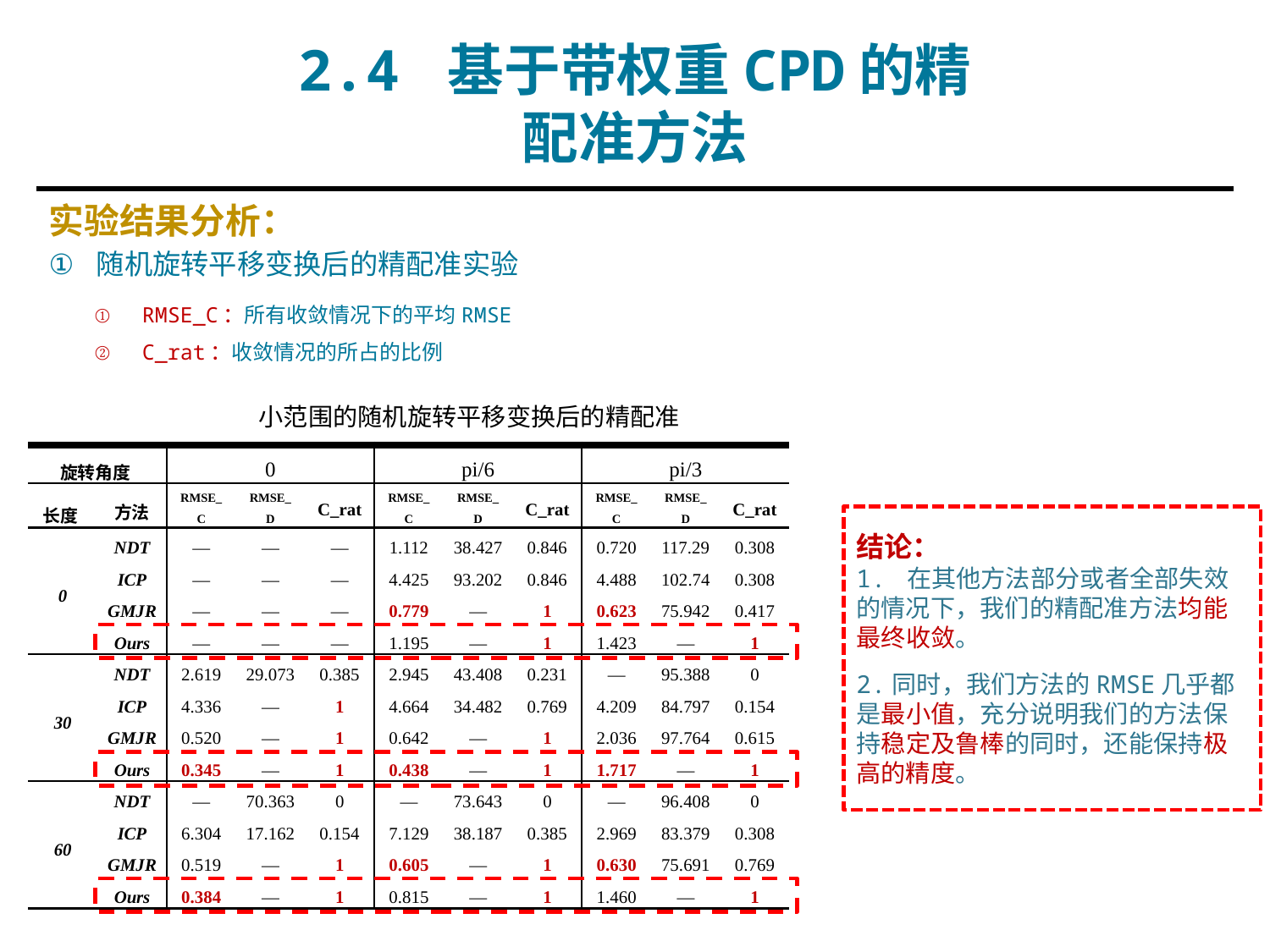

2.4 基于带权重CPD的精配准方法
实验结果分析：
随机旋转平移变换后的精配准实验
RMSE_C：所有收敛情况下的平均RMSE
C_rat：收敛情况的所占的比例

小范围的随机旋转平移变换后的精配准
| 旋转角度 |  | 0 |  |  | pi/6 |  |  | pi/3 |  |  |
| --- | --- | --- | --- | --- | --- | --- | --- | --- | --- | --- |
| 长度 | 方法 | RMSE\_C | RMSE\_D | C\_rat | RMSE\_C | RMSE\_D | C\_rat | RMSE\_C | RMSE\_D | C\_rat |
| 0 | NDT | — | — | — | 1.112 | 38.427 | 0.846 | 0.720 | 117.29 | 0.308 |
|  | ICP | — | — | — | 4.425 | 93.202 | 0.846 | 4.488 | 102.74 | 0.308 |
|  | GMJR | — | — | — | 0.779 | — | 1 | 0.623 | 75.942 | 0.417 |
|  | Ours | — | — | — | 1.195 | — | 1 | 1.423 | — | 1 |
| 30 | NDT | 2.619 | 29.073 | 0.385 | 2.945 | 43.408 | 0.231 | — | 95.388 | 0 |
|  | ICP | 4.336 | — | 1 | 4.664 | 34.482 | 0.769 | 4.209 | 84.797 | 0.154 |
|  | GMJR | 0.520 | — | 1 | 0.642 | — | 1 | 2.036 | 97.764 | 0.615 |
|  | Ours | 0.345 | — | 1 | 0.438 | — | 1 | 1.717 | — | 1 |
| 60 | NDT | — | 70.363 | 0 | — | 73.643 | 0 | — | 96.408 | 0 |
|  | ICP | 6.304 | 17.162 | 0.154 | 7.129 | 38.187 | 0.385 | 2.969 | 83.379 | 0.308 |
|  | GMJR | 0.519 | — | 1 | 0.605 | — | 1 | 0.630 | 75.691 | 0.769 |
|  | Ours | 0.384 | — | 1 | 0.815 | — | 1 | 1.460 | — | 1 |
结论：
1. 在其他方法部分或者全部失效的情况下，我们的精配准方法均能最终收敛。

2.同时，我们方法的RMSE几乎都是最小值，充分说明我们的方法保持稳定及鲁棒的同时，还能保持极高的精度。